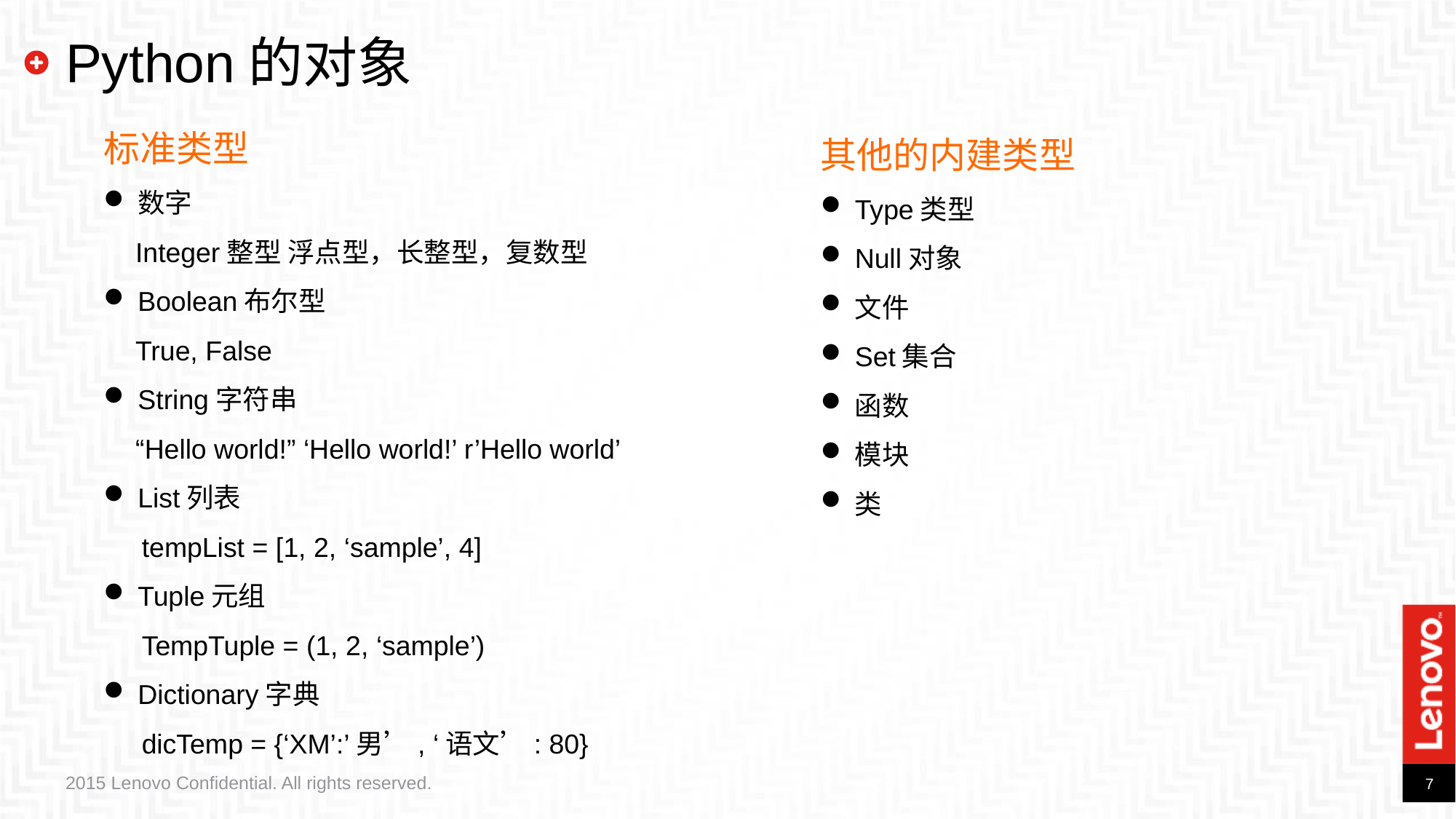

# Python的对象
标准类型
数字
Integer整型 浮点型，长整型，复数型
Boolean布尔型
True, False
String字符串
“Hello world!” ‘Hello world!’ r’Hello world’
List列表
     tempList = [1, 2, ‘sample’, 4]
Tuple元组
     TempTuple = (1, 2, ‘sample’)
Dictionary字典
     dicTemp = {‘XM’:’男’, ‘语文’: 80}
其他的内建类型
Type类型
Null对象
文件
Set集合
函数
模块
类
2015 Lenovo Confidential. All rights reserved.